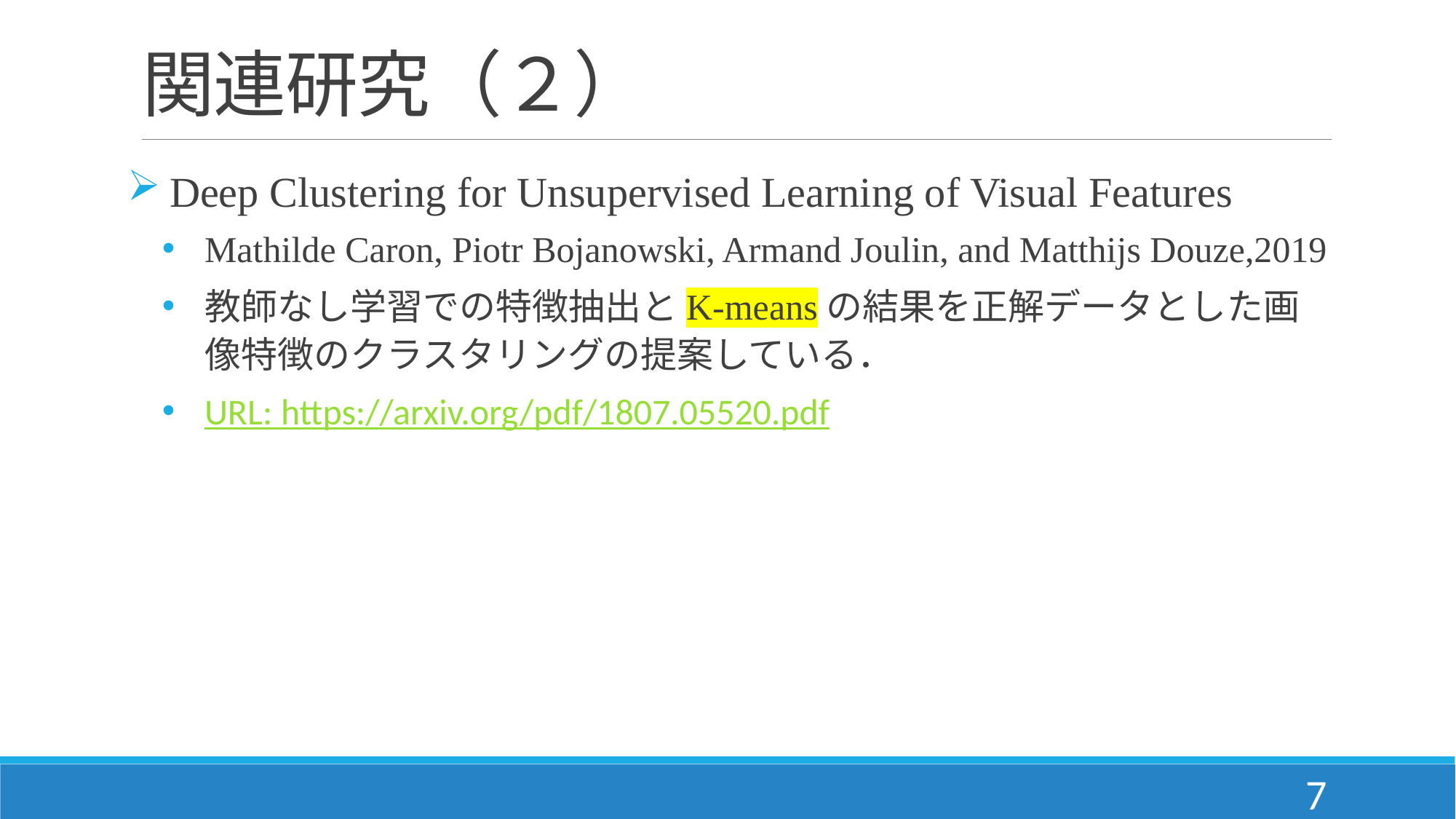

# 関連研究（２）
Deep Clustering for Unsupervised Learning of Visual Features
Mathilde Caron, Piotr Bojanowski, Armand Joulin, and Matthijs Douze,2019
教師なし学習での特徴抽出とK-meansの結果を正解データとした画像特徴のクラスタリングの提案している．
URL: https://arxiv.org/pdf/1807.05520.pdf

7